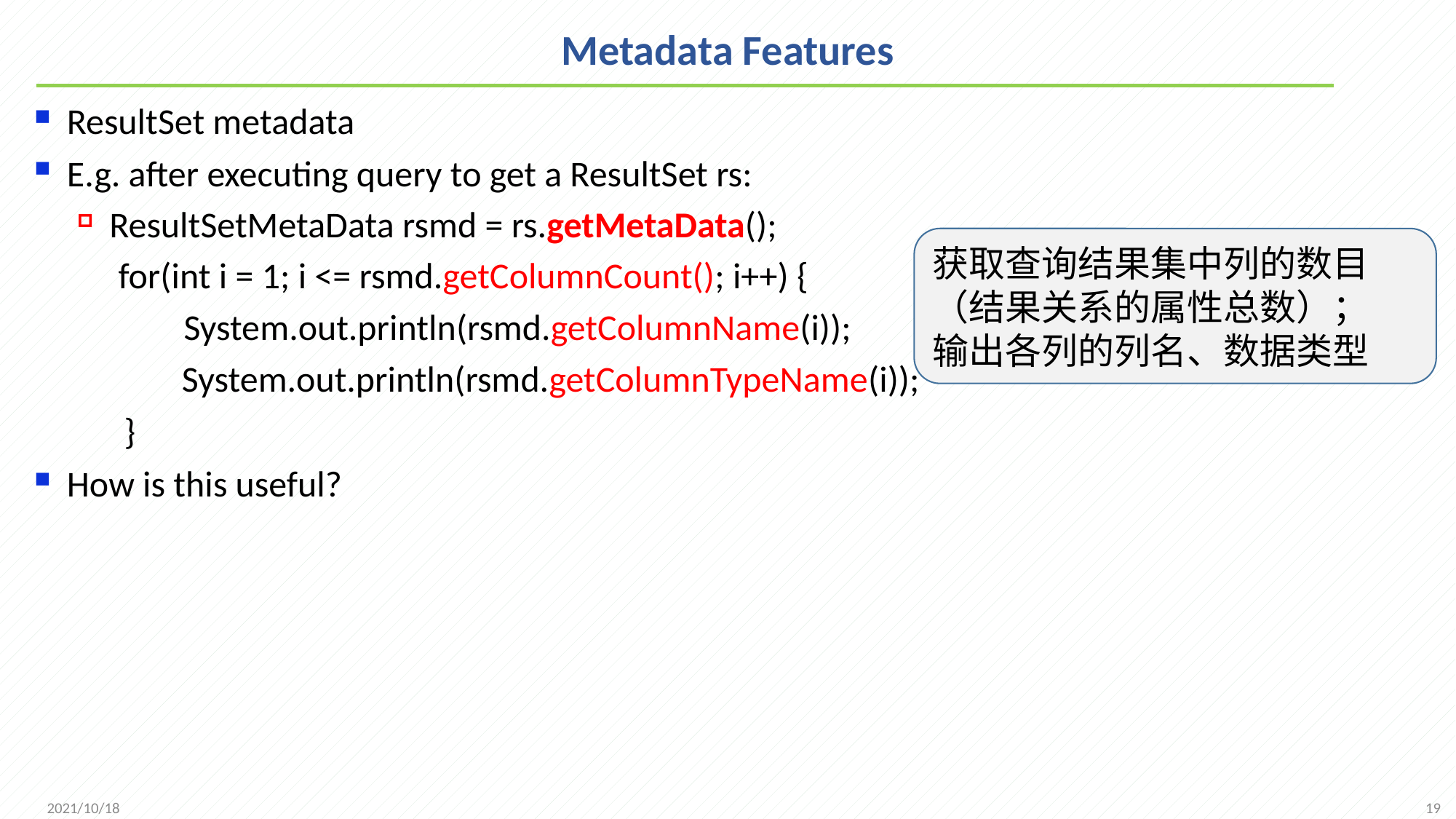

# Metadata Features
ResultSet metadata
E.g. after executing query to get a ResultSet rs:
ResultSetMetaData rsmd = rs.getMetaData();
     for(int i = 1; i <= rsmd.getColumnCount(); i++) {
             System.out.println(rsmd.getColumnName(i));
                  System.out.println(rsmd.getColumnTypeName(i));
	       }
How is this useful?

获取查询结果集中列的数目（结果关系的属性总数）；
输出各列的列名、数据类型
19
2021/10/18